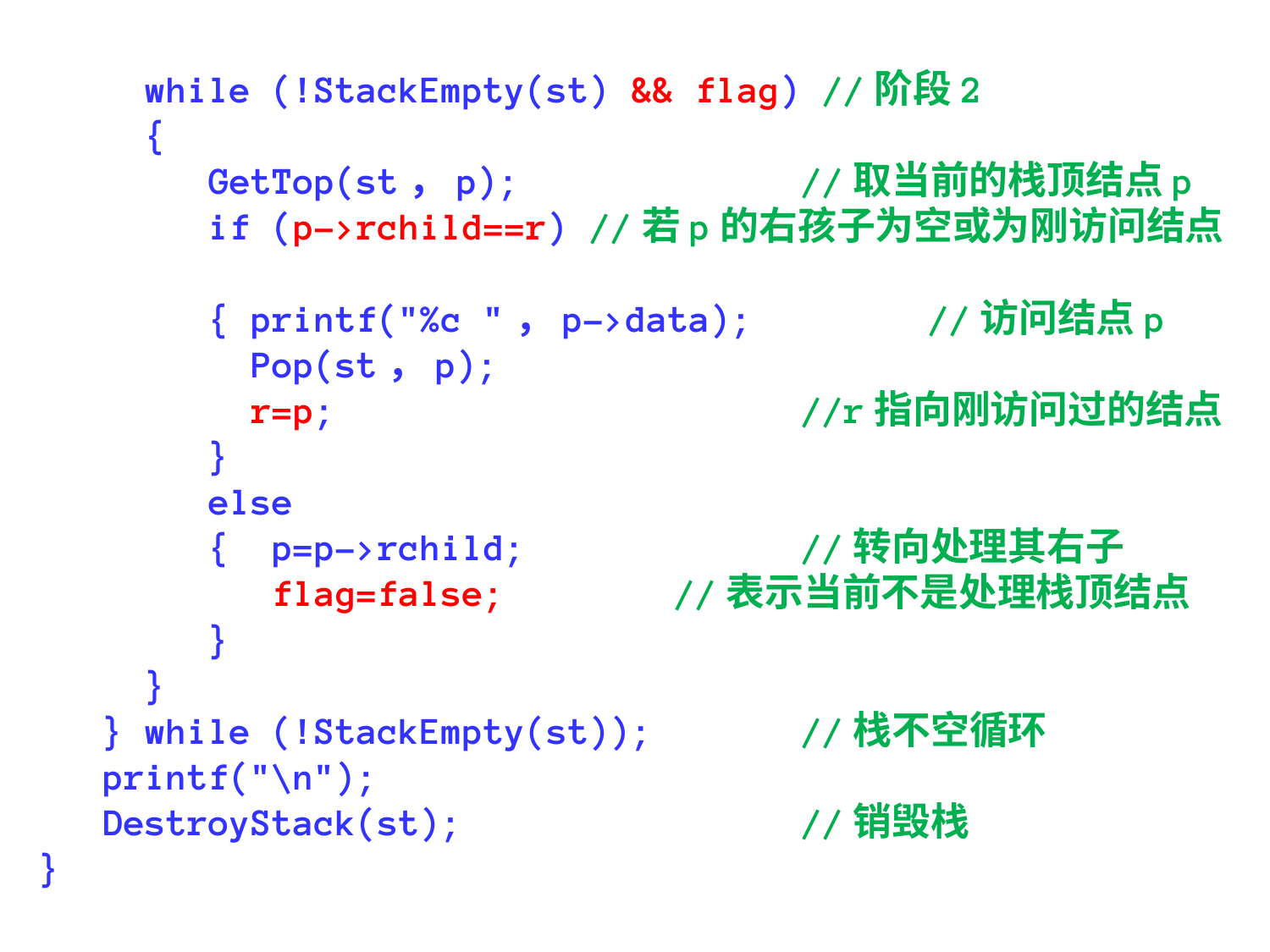

while (!StackEmpty(st) && flag) //阶段2
     {
	  GetTop(st，p);	         	//取当前的栈顶结点p
        if (p->rchild==r) //若p的右孩子为空或为刚访问结点
        { printf("%c "，p->data);     	//访问结点p
	    Pop(st，p);
	    r=p;		  		//r指向刚访问过的结点
        }
        else
        {  p=p->rchild;	  		//转向处理其右子
           flag=false; 		//表示当前不是处理栈顶结点
        }
     }
   } while (!StackEmpty(st));	  	//栈不空循环
   printf("\n");
   DestroyStack(st);		  	//销毁栈
}